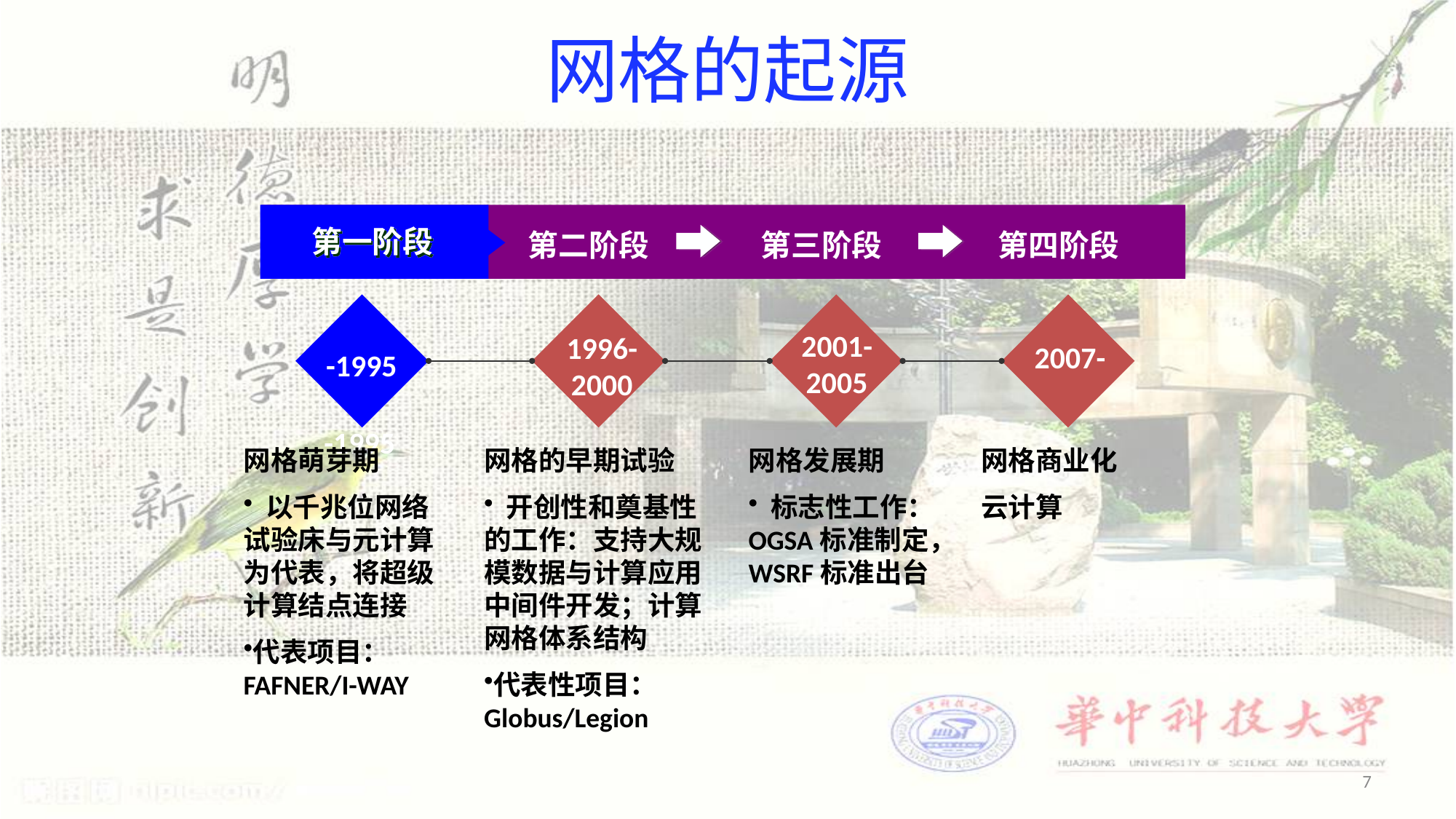

# 网格的起源

第一阶段
第二阶段
第三阶段
第四阶段

2001-2005
1996-2000
2007-
-1995

-1995
网格萌芽期
 以千兆位网络试验床与元计算为代表，将超级计算结点连接
代表项目：FAFNER/I-WAY
网格的早期试验
 开创性和奠基性的工作：支持大规模数据与计算应用中间件开发；计算网格体系结构
代表性项目：Globus/Legion
网格发展期
 标志性工作：OGSA标准制定，WSRF标准出台
网格商业化
云计算
7